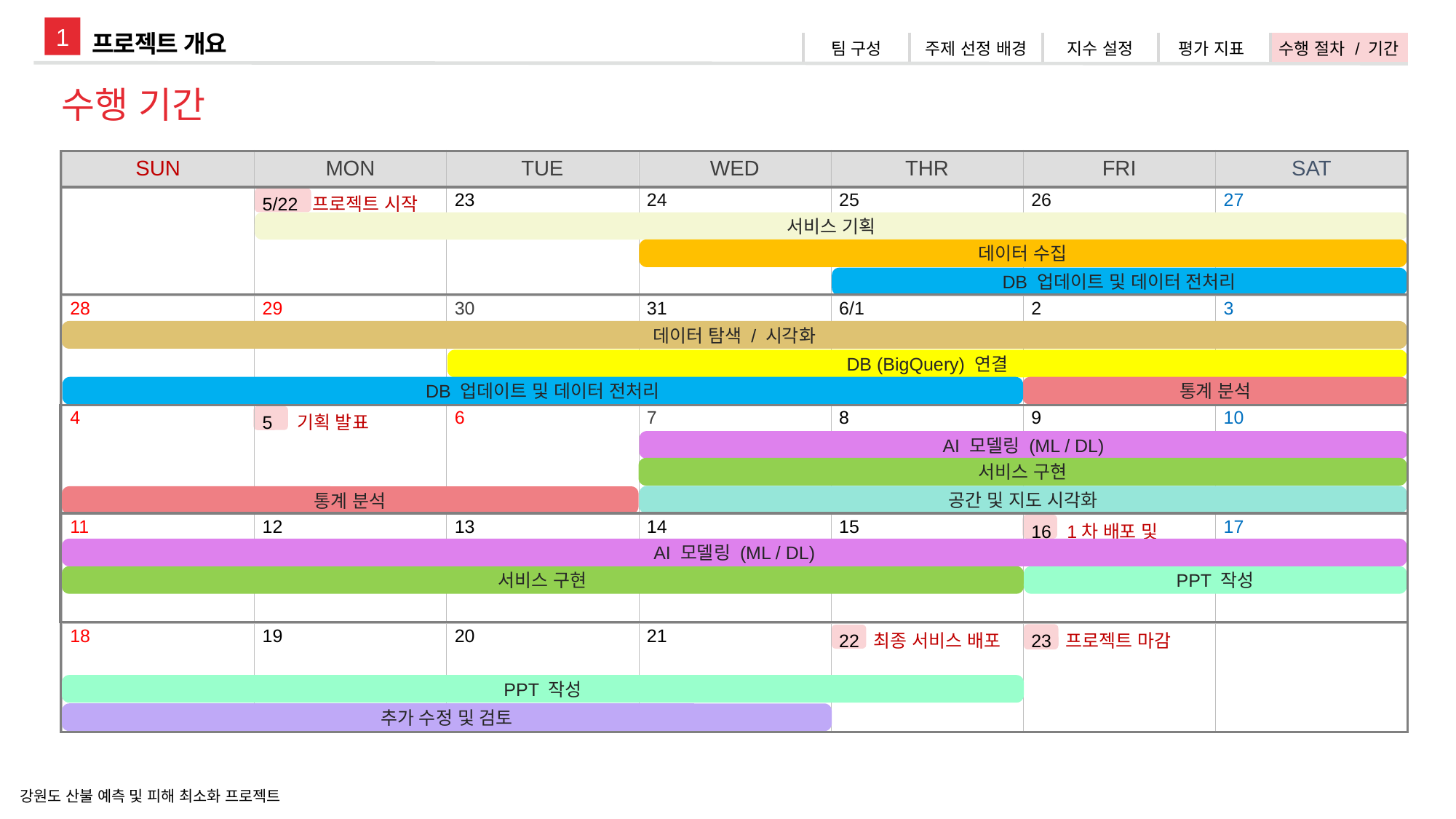

1
프로젝트 개요
| 팀 구성 | 주제 선정 배경 | 지수 설정 | 평가 지표 | 수행 절차 / 기간 |
| --- | --- | --- | --- | --- |
수행 기간
| SUN | MON | TUE | WED | THR | FRI | SAT |
| --- | --- | --- | --- | --- | --- | --- |
|  | 5/22 프로젝트 시작 | 23 | 24 | 25 | 26 | 27 |
| 28 | 29 | 30 | 31 | 6/1 | 2 | 3 |
| 4 | 5 기획 발표 | 6 | 7 | 8 | 9 | 10 |
| 11 | 12 | 13 | 14 | 15 | 16 1차 배포 및 서비스 | 17 |
| 18 | 19 | 20 | 21 | 22 최종 서비스 배포 | 23 프로젝트 마감 |  |

서비스 기획
데이터 수집
DB 업데이트 및 데이터 전처리
데이터 탐색 / 시각화
DB (BigQuery) 연결
DB 업데이트 및 데이터 전처리
통계 분석

AI 모델링 (ML / DL)
서비스 구현
공간 및 지도 시각화
통계 분석

AI 모델링 (ML / DL)
서비스 구현
PPT 작성

PPT 작성
추가 수정 및 검토
강원도 산불 예측 및 피해 최소화 프로젝트